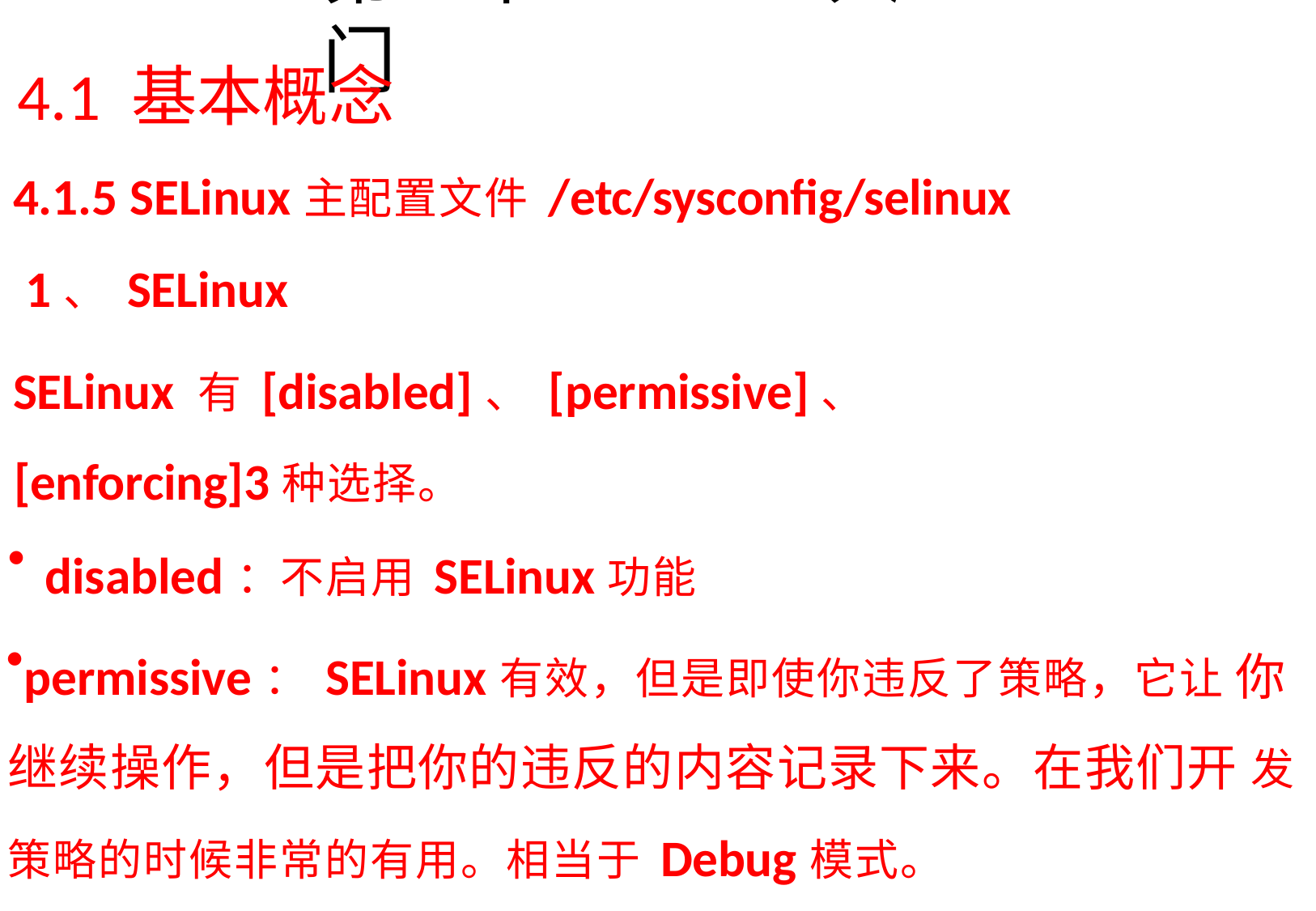

# 第4章SELinux入门
4.1 基本概念
4.1.5 SELinux主配置文件/etc/sysconfig/selinux  1、SELinux
SELinux 有[disabled]、[permissive]、[enforcing]3种选择。
disabled：不启用SELinux功能
permissive：SELinux有效，但是即使你违反了策略，它让 你继续操作，但是把你的违反的内容记录下来。在我们开 发策略的时候非常的有用。相当于Debug模式。
enforcing：当你违反了策略，你就无法继续操作下去。